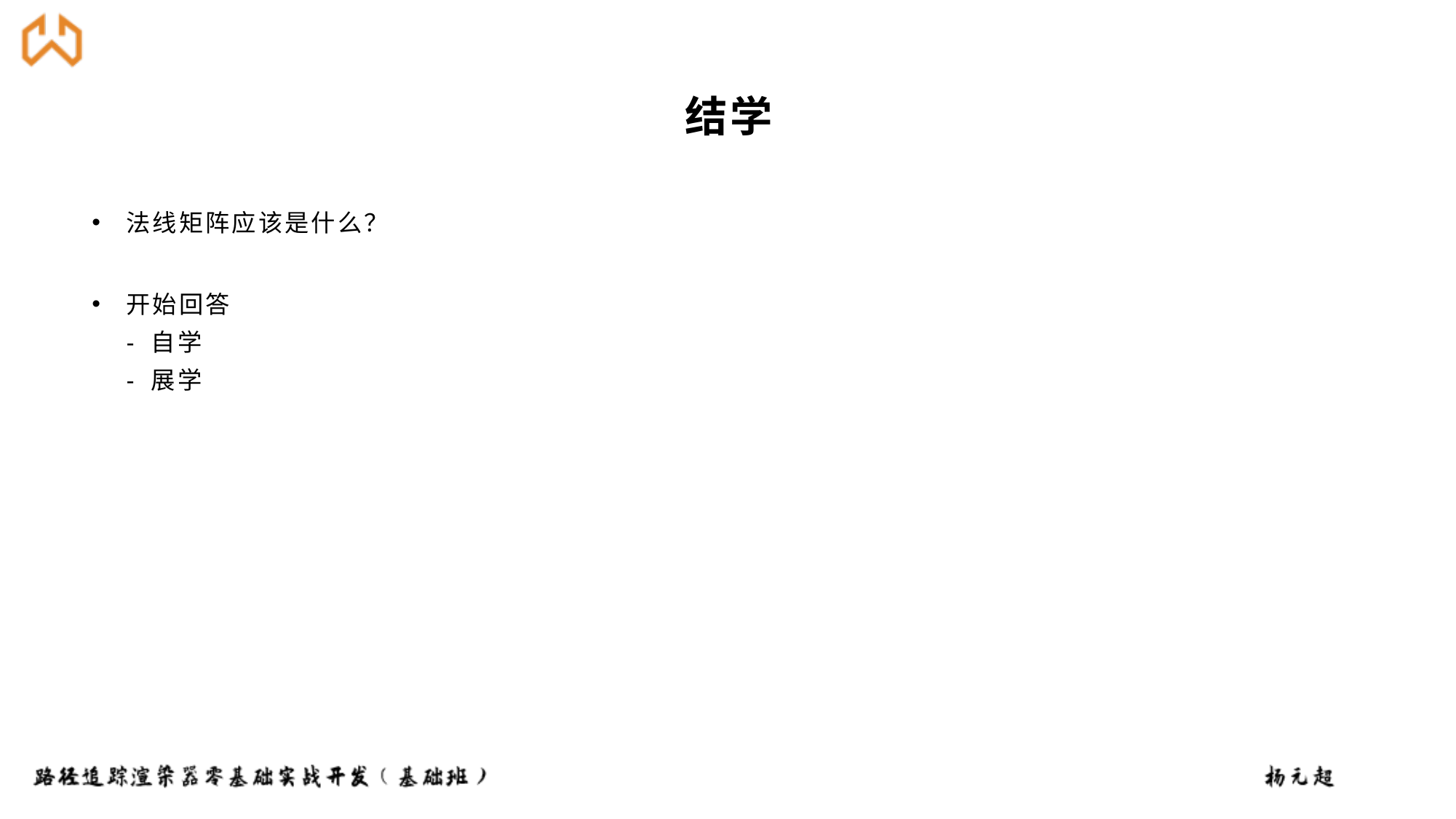

# 结学
法线矩阵应该是什么？
开始回答
- 自学
- 展学